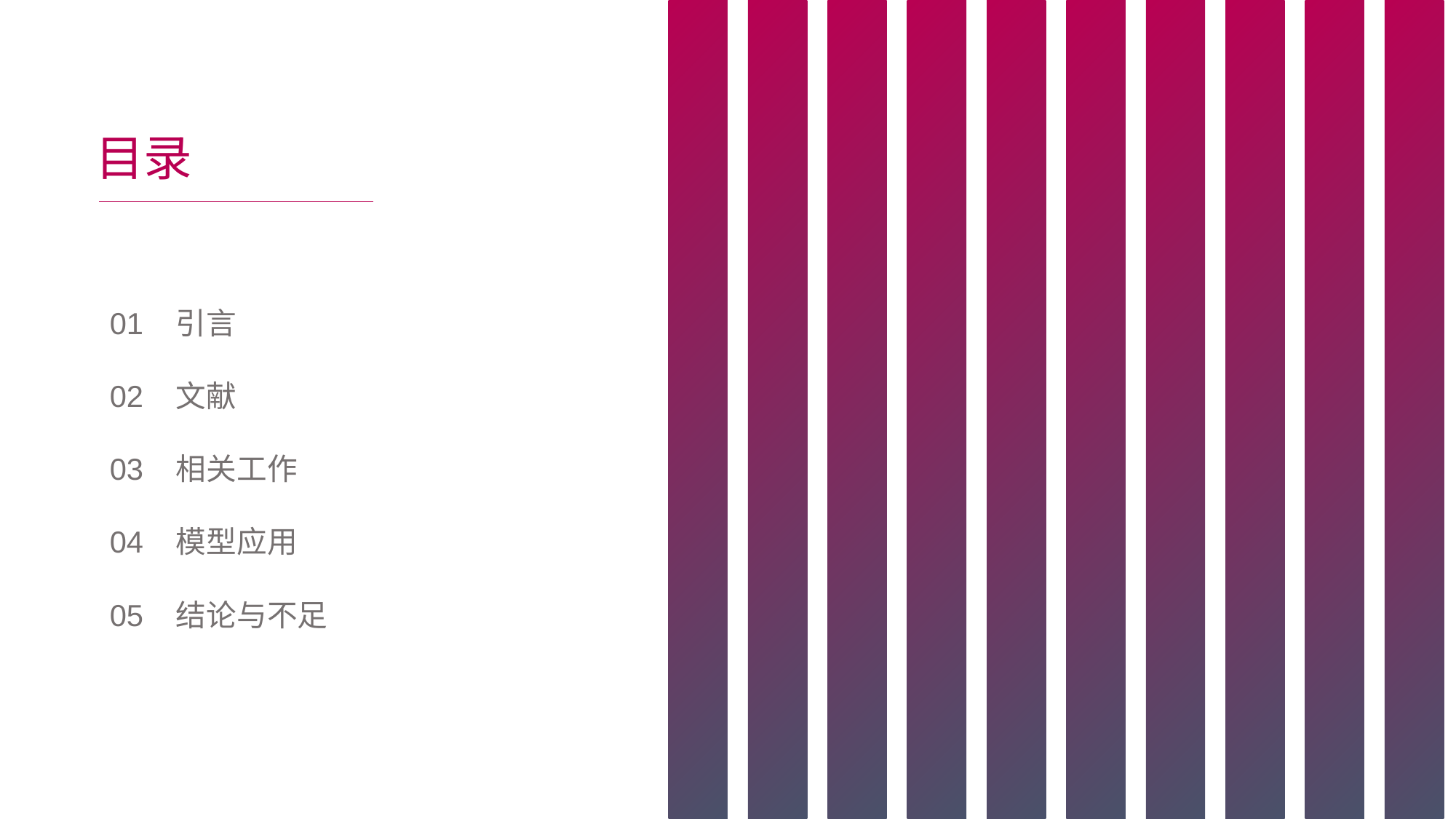

目录
01   引言
02   文献
03   相关工作
04   模型应用
05   结论与不足